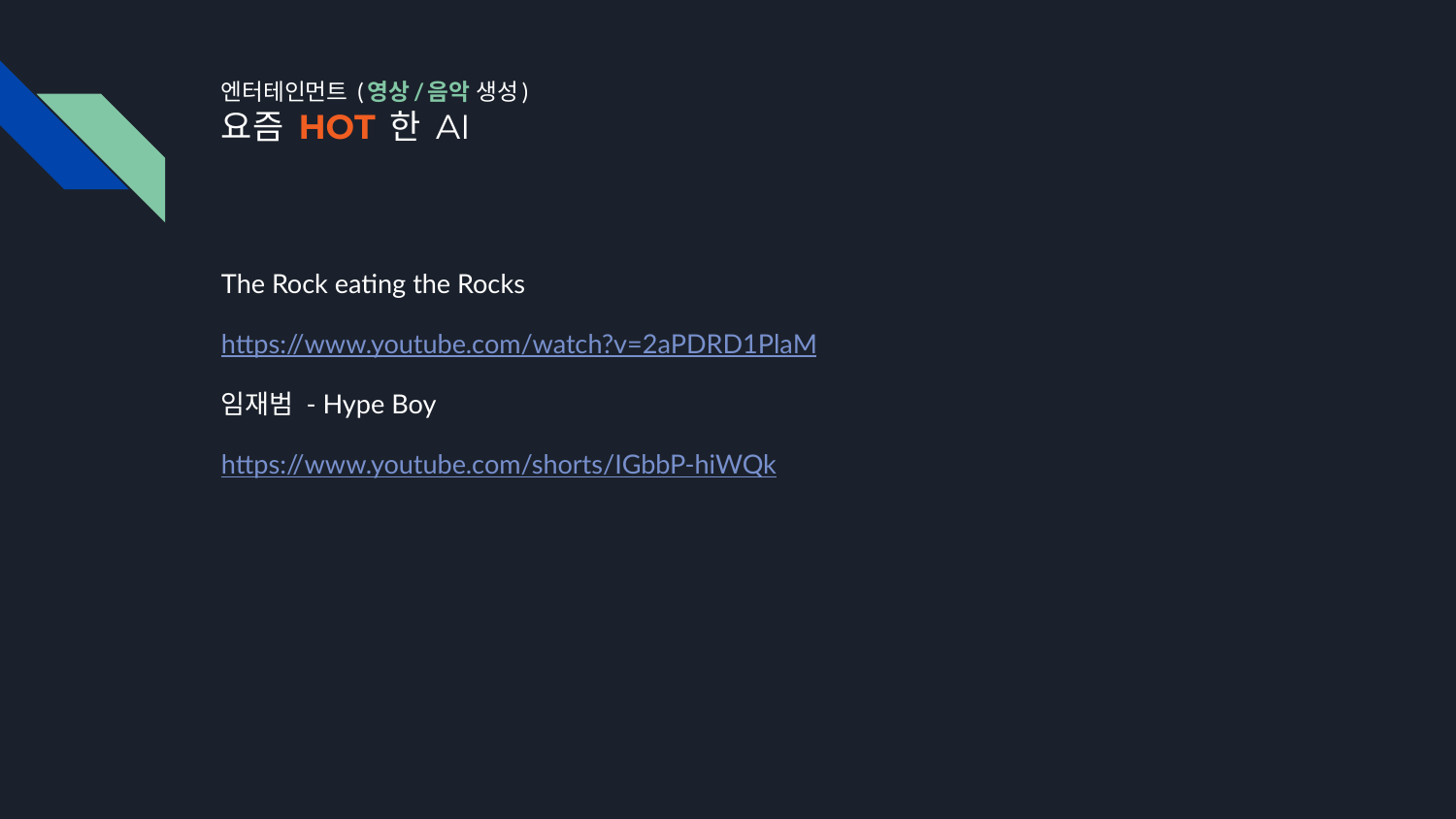

# 엔터테인먼트 (영상/음악 생성) 요즘 HOT 한 AI
The Rock eating the Rocks
https://www.youtube.com/watch?v=2aPDRD1PlaM
임재범 - Hype Boy
https://www.youtube.com/shorts/IGbbP-hiWQk